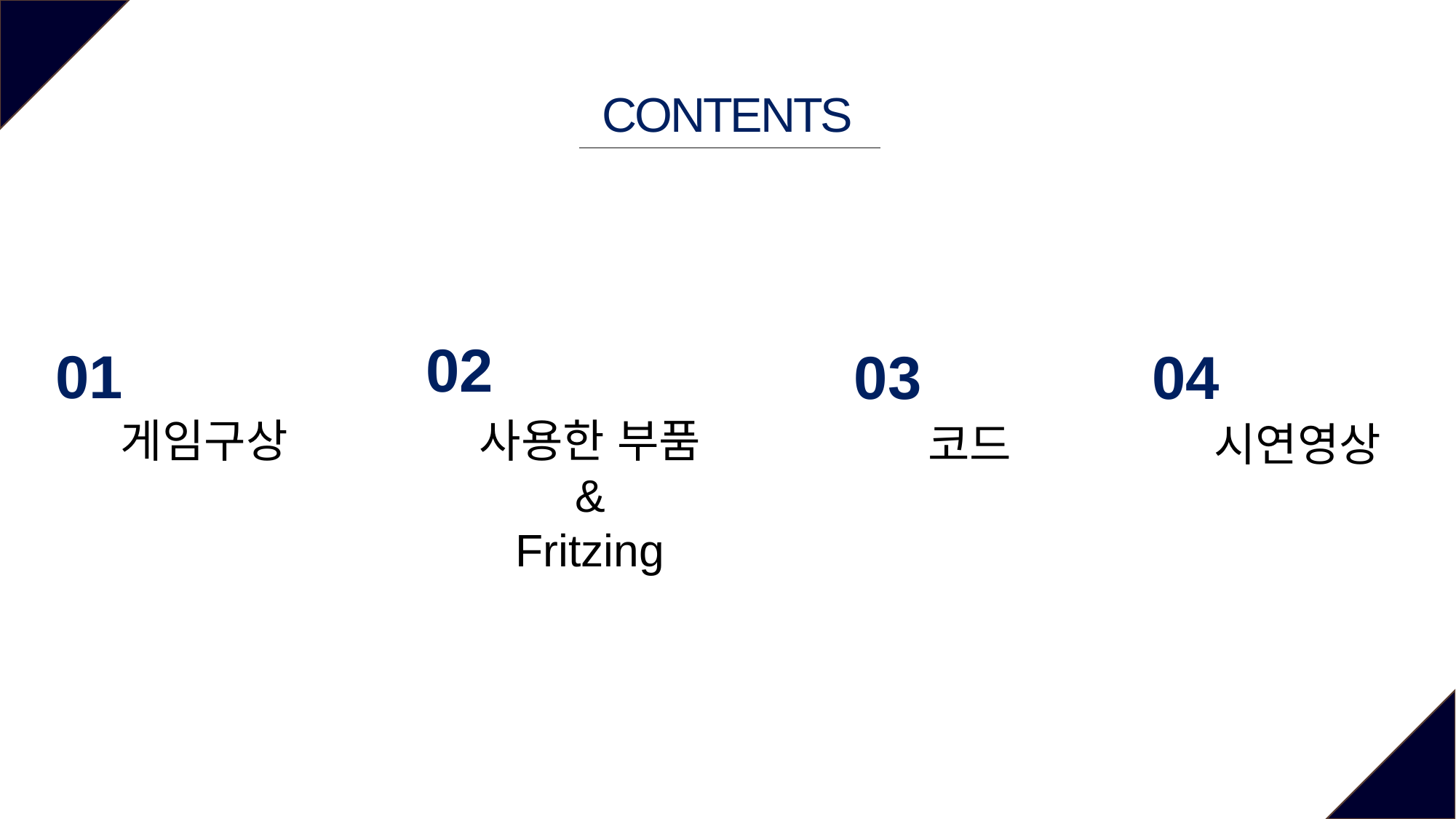

CONTENTS
02
01
04
03
사용한 부품
&
Fritzing

시연영상
게임구상
코드